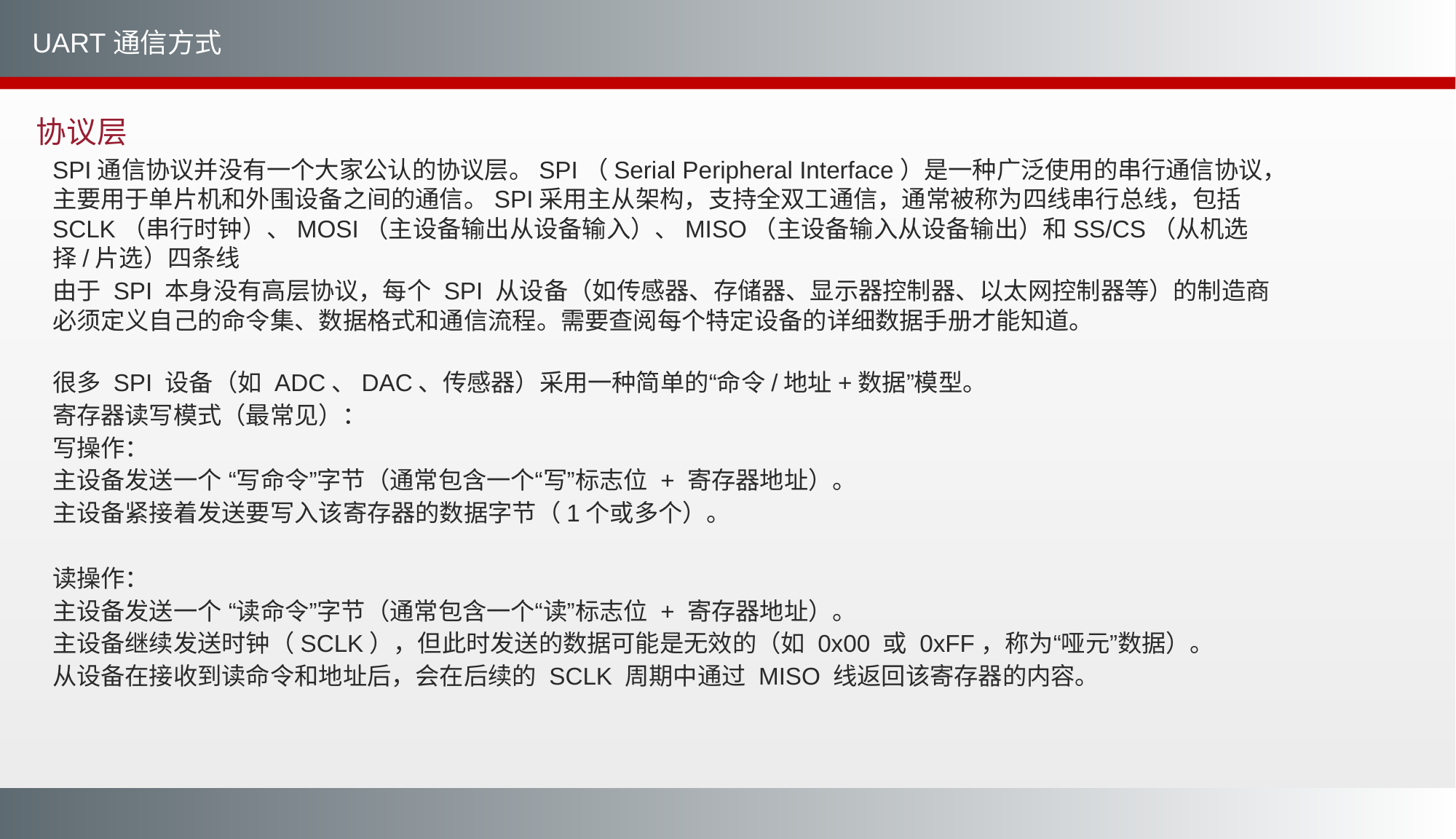

UART通信方式
协议层
‌SPI通信协议并没有一个大家公认的协议层‌。SPI（Serial Peripheral Interface）是一种广泛使用的串行通信协议，主要用于单片机和外围设备之间的通信。SPI采用主从架构，支持全双工通信，通常被称为四线串行总线，包括SCLK（串行时钟）、MOSI（主设备输出从设备输入）、MISO（主设备输入从设备输出）和SS/CS（从机选择/片选）四条线‌
由于 SPI 本身没有高层协议，每个 SPI 从设备（如传感器、存储器、显示器控制器、以太网控制器等）的制造商必须定义自己的命令集、数据格式和通信流程。需要查阅每个特定设备的详细数据手册才能知道。
很多 SPI 设备（如 ADC、DAC、传感器）采用一种简单的“命令/地址+数据”模型。
寄存器读写模式（最常见）：
写操作：
主设备发送一个 “写命令”字节（通常包含一个“写”标志位 + 寄存器地址）。
主设备紧接着发送要写入该寄存器的数据字节（1个或多个）。

读操作：
主设备发送一个 “读命令”字节（通常包含一个“读”标志位 + 寄存器地址）。
主设备继续发送时钟（SCLK），但此时发送的数据可能是无效的（如 0x00 或 0xFF，称为“哑元”数据）。
从设备在接收到读命令和地址后，会在后续的 SCLK 周期中通过 MISO 线返回该寄存器的内容。